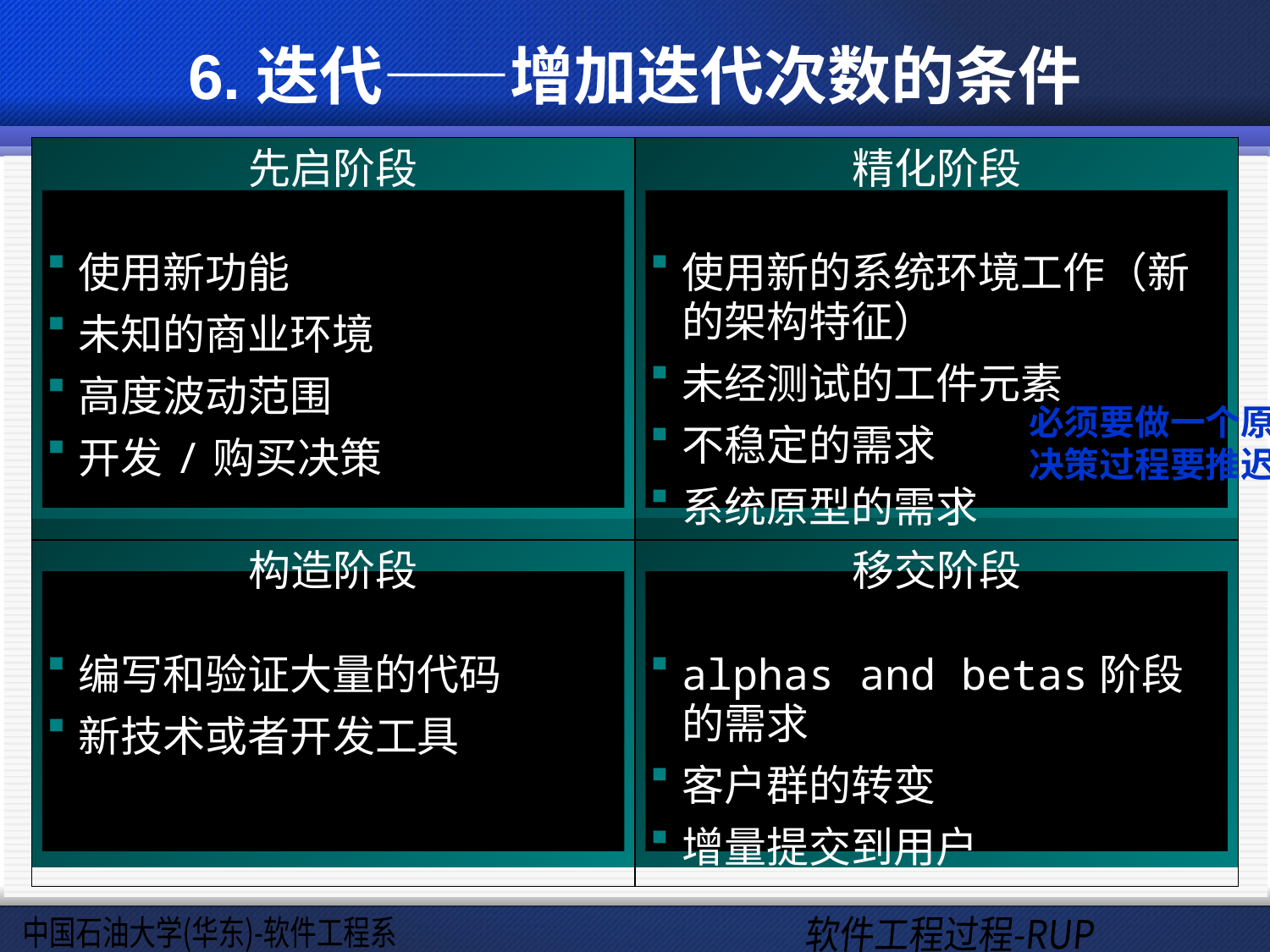

# 6.迭代——增加迭代次数的条件

| 先启阶段 使用新功能 未知的商业环境 高度波动范围 开发/购买决策 | 精化阶段 使用新的系统环境工作（新的架构特征） 未经测试的工件元素 不稳定的需求 系统原型的需求 |
| --- | --- |
| 构造阶段 编写和验证大量的代码 新技术或者开发工具 | 移交阶段 alphas and betas阶段的需求 客户群的转变 增量提交到用户 |

必须要做一个原型
决策过程要推迟